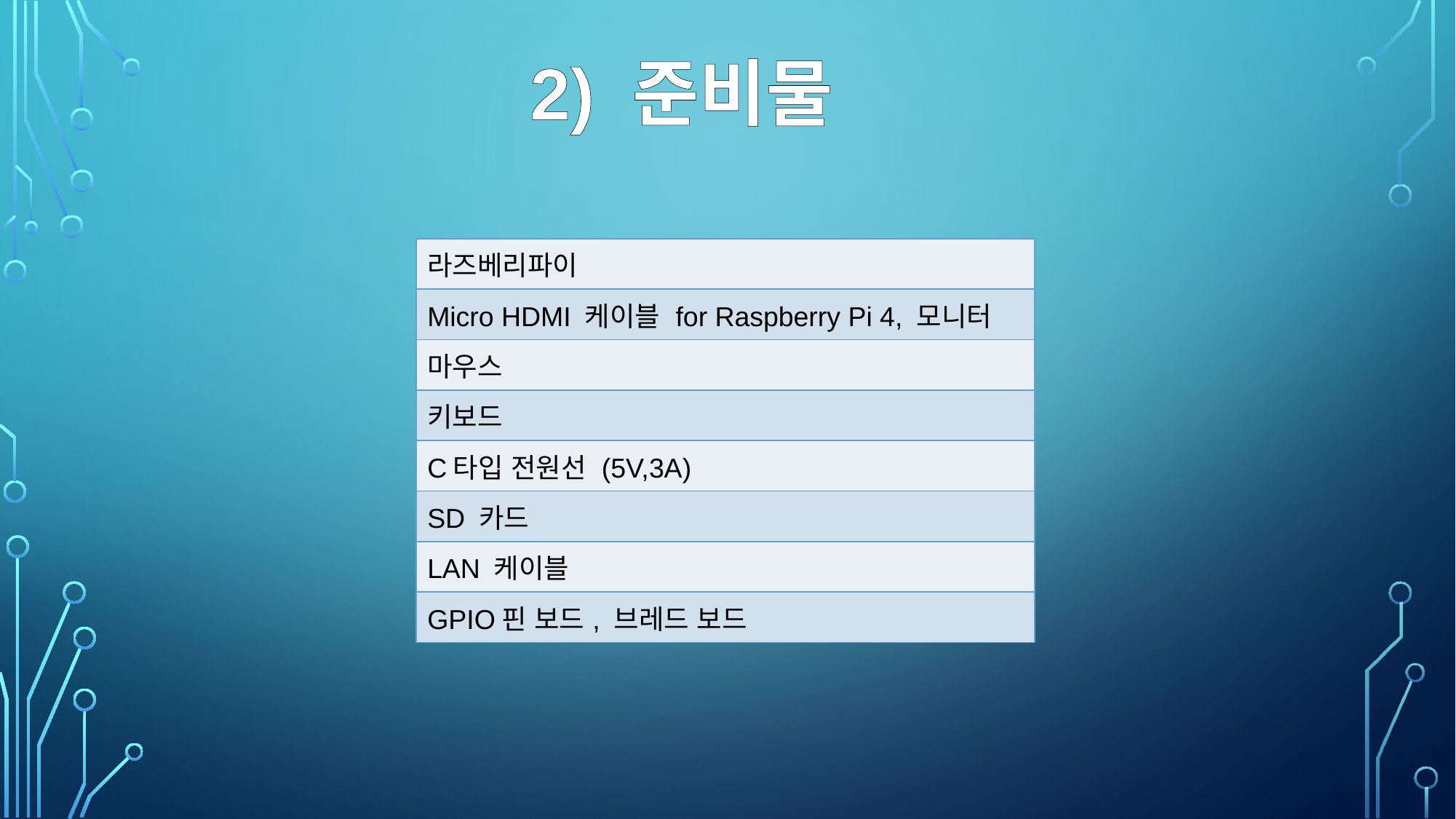

2) 준비물
| 라즈베리파이 |
| --- |
| Micro HDMI 케이블 for Raspberry Pi 4, 모니터 |
| 마우스 |
| 키보드 |
| C타입 전원선 (5V,3A) |
| SD 카드 |
| LAN 케이블 |
| GPIO핀 보드, 브레드 보드 |